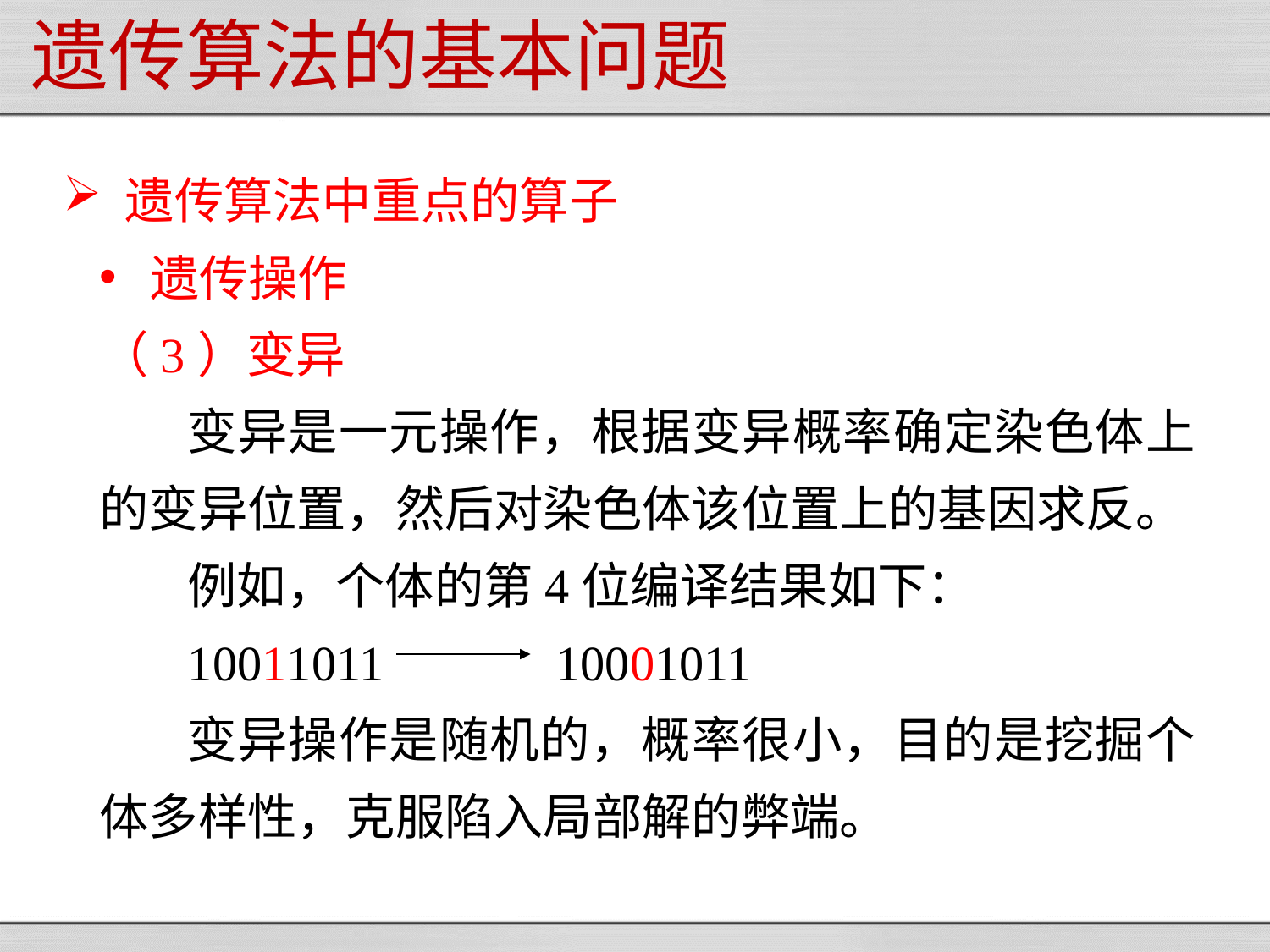

# 遗传算法的基本问题
遗传算法中重点的算子
遗传操作
（3）变异
变异是一元操作，根据变异概率确定染色体上的变异位置，然后对染色体该位置上的基因求反。
例如，个体的第4位编译结果如下：
10011011              10001011
变异操作是随机的，概率很小，目的是挖掘个体多样性，克服陷入局部解的弊端。